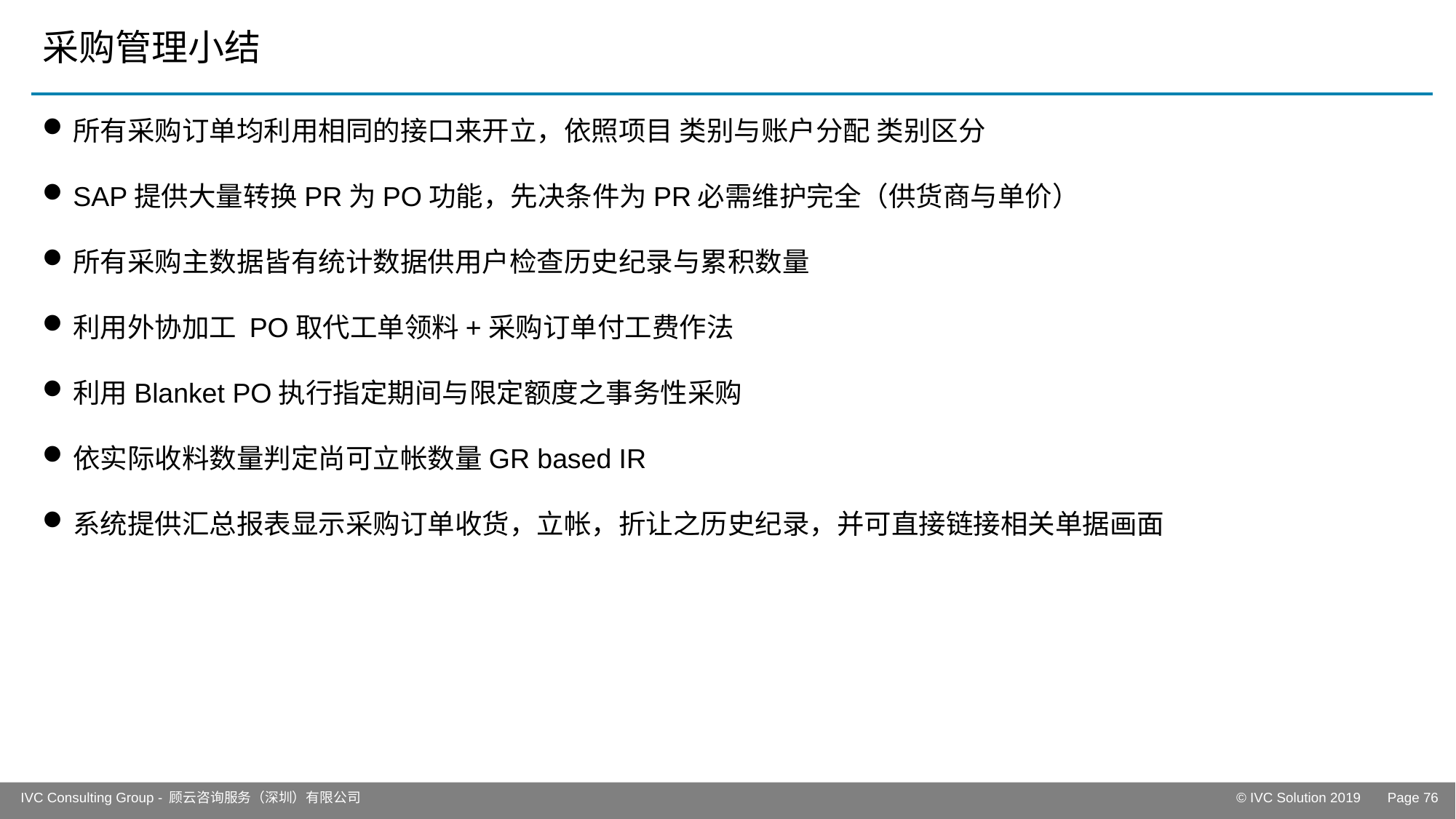

# 采购管理小结
所有采购订单均利用相同的接口来开立，依照项目 类别与账户分配 类别区分

SAP提供大量转换PR为PO功能，先决条件为PR必需维护完全（供货商与单价）

所有采购主数据皆有统计数据供用户检查历史纪录与累积数量

利用外协加工 PO取代工单领料+采购订单付工费作法

利用Blanket PO执行指定期间与限定额度之事务性采购

依实际收料数量判定尚可立帐数量GR based IR

系统提供汇总报表显示采购订单收货，立帐，折让之历史纪录，并可直接链接相关单据画面